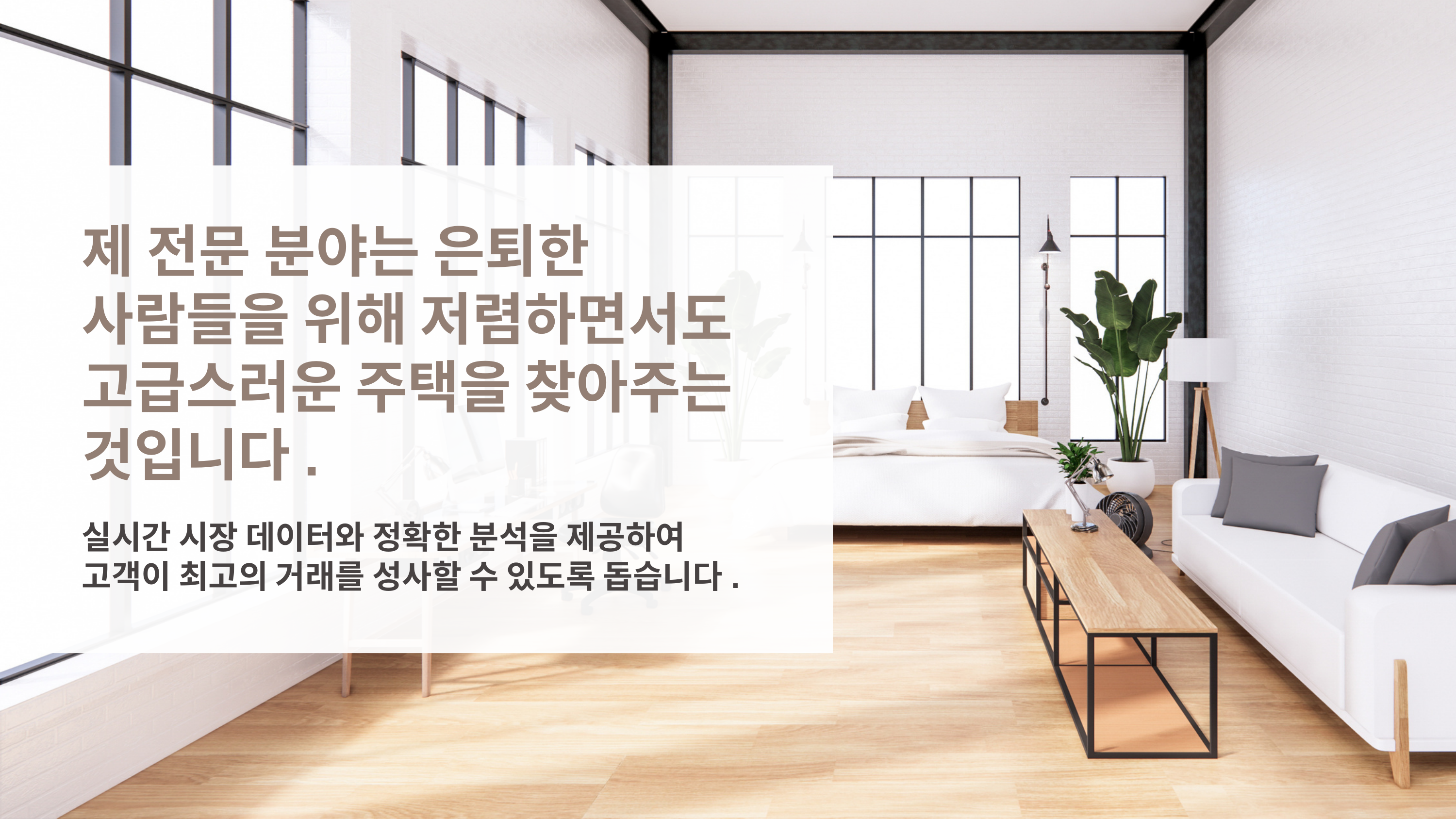

제 전문 분야는 은퇴한
사람들을 위해 저렴하면서도 고급스러운 주택을 찾아주는 것입니다.

실시간 시장 데이터와 정확한 분석을 제공하여
고객이 최고의 거래를 성사할 수 있도록 돕습니다.